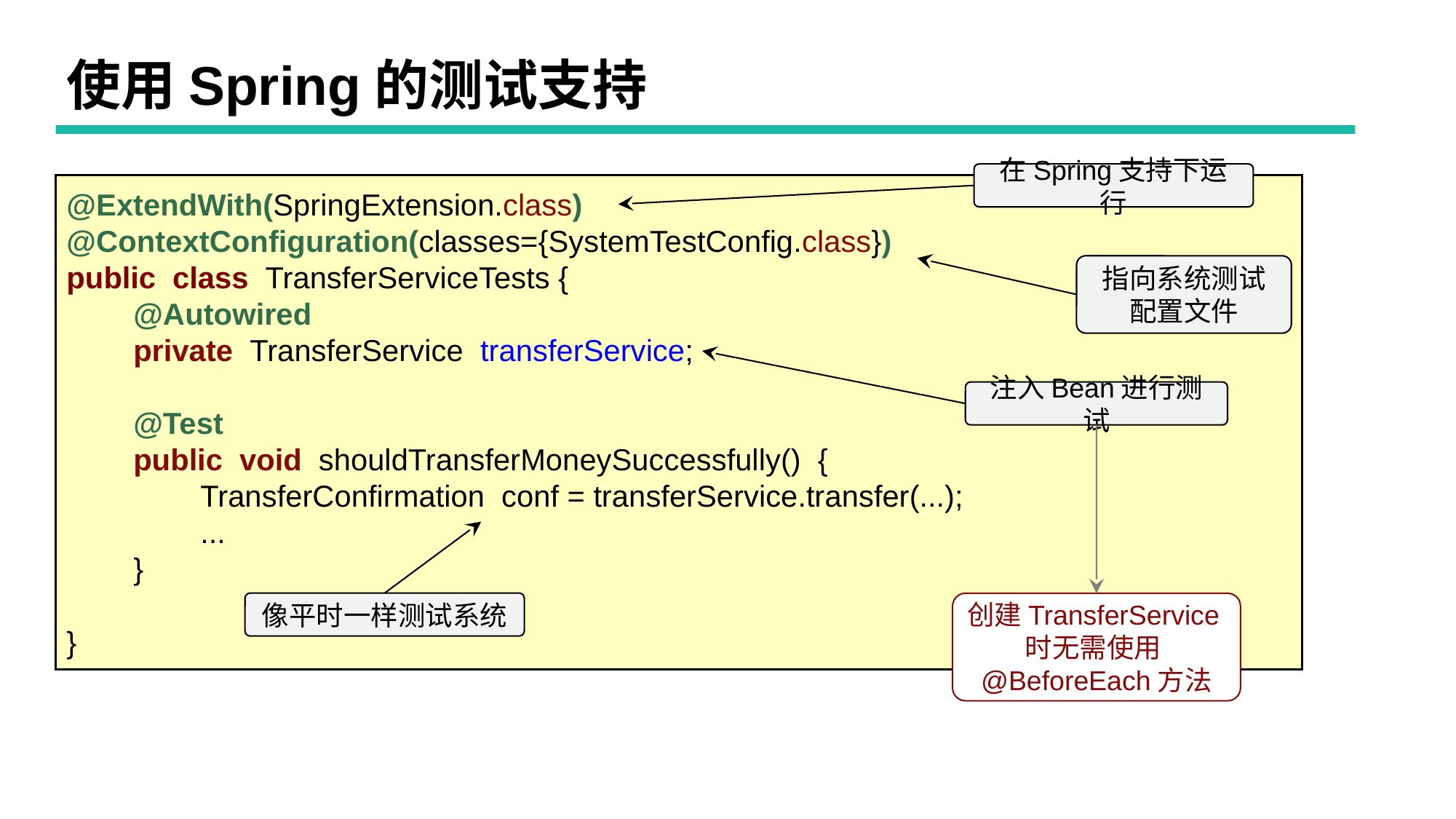

# 使用Spring的测试支持
在Spring支持下运行
@ExtendWith(SpringExtension.class)
@ContextConfiguration(classes={SystemTestConfig.class})
public  class  TransferServiceTests {
        @Autowired
        private  TransferService  transferService;
        @Test
        public  void  shouldTransferMoneySuccessfully()  {
                TransferConfirmation  conf = transferService.transfer(...);
                ...
        }

}
指向系统测试配置文件
注入Bean进行测试
像平时一样测试系统
创建TransferService时无需使用@BeforeEach方法